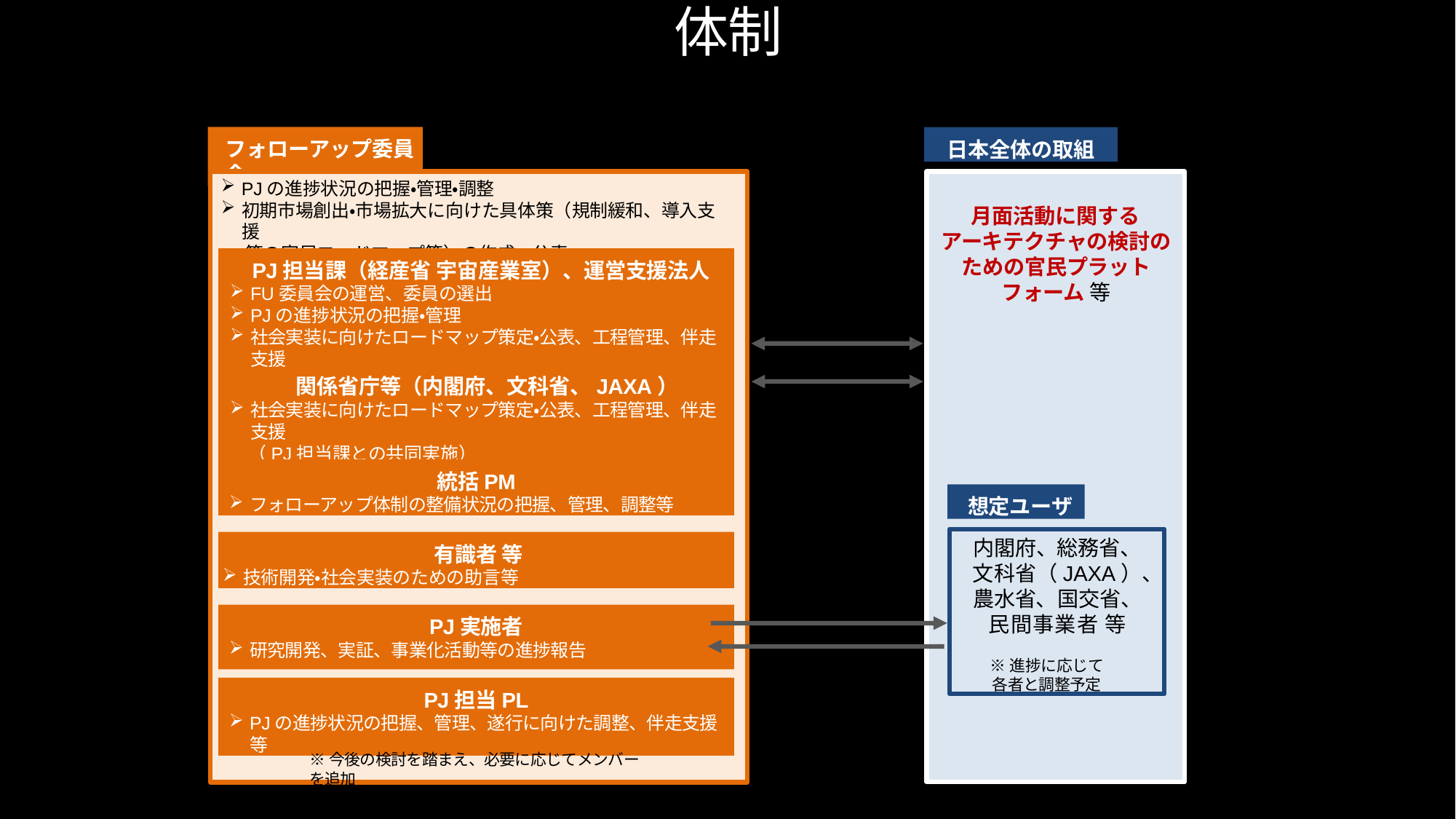

体制
フォローアップ委員会
日本全体の取組

PJの進捗状況の把握・管理・調整
初期市場創出・市場拡大に向けた具体策（規制緩和、導入支援
等の官民ロードマップ等）の作成、公表
月面活動に関する
アーキテクチャの検討のための官民プラットフォーム 等
PJ担当課（経産省 宇宙産業室）、運営支援法人
FU委員会の運営、委員の選出
PJの進捗状況の把握・管理
社会実装に向けたロードマップ策定・公表、工程管理、伴走支援
情報共有等

関係省庁等（内閣府、文科省、JAXA）
社会実装に向けたロードマップ策定・公表、工程管理、伴走支援
（PJ担当課との共同実施）

連携等
統括PM
フォローアップ体制の整備状況の把握、管理、調整等
想定ユーザ
内閣府、総務省、文科省（JAXA）、農水省、国交省、民間事業者 等
※進捗に応じて
各者と調整予定
有識者 等
技術開発・社会実装のための助言等
将来的な月面環境での実証機会の提供

PJ実施者
研究開発、実証、事業化活動等の進捗報告
ニーズ情報
PJ担当PL
PJの進捗状況の把握、管理、遂行に向けた調整、伴走支援等
※今後の検討を踏まえ、必要に応じてメンバーを追加